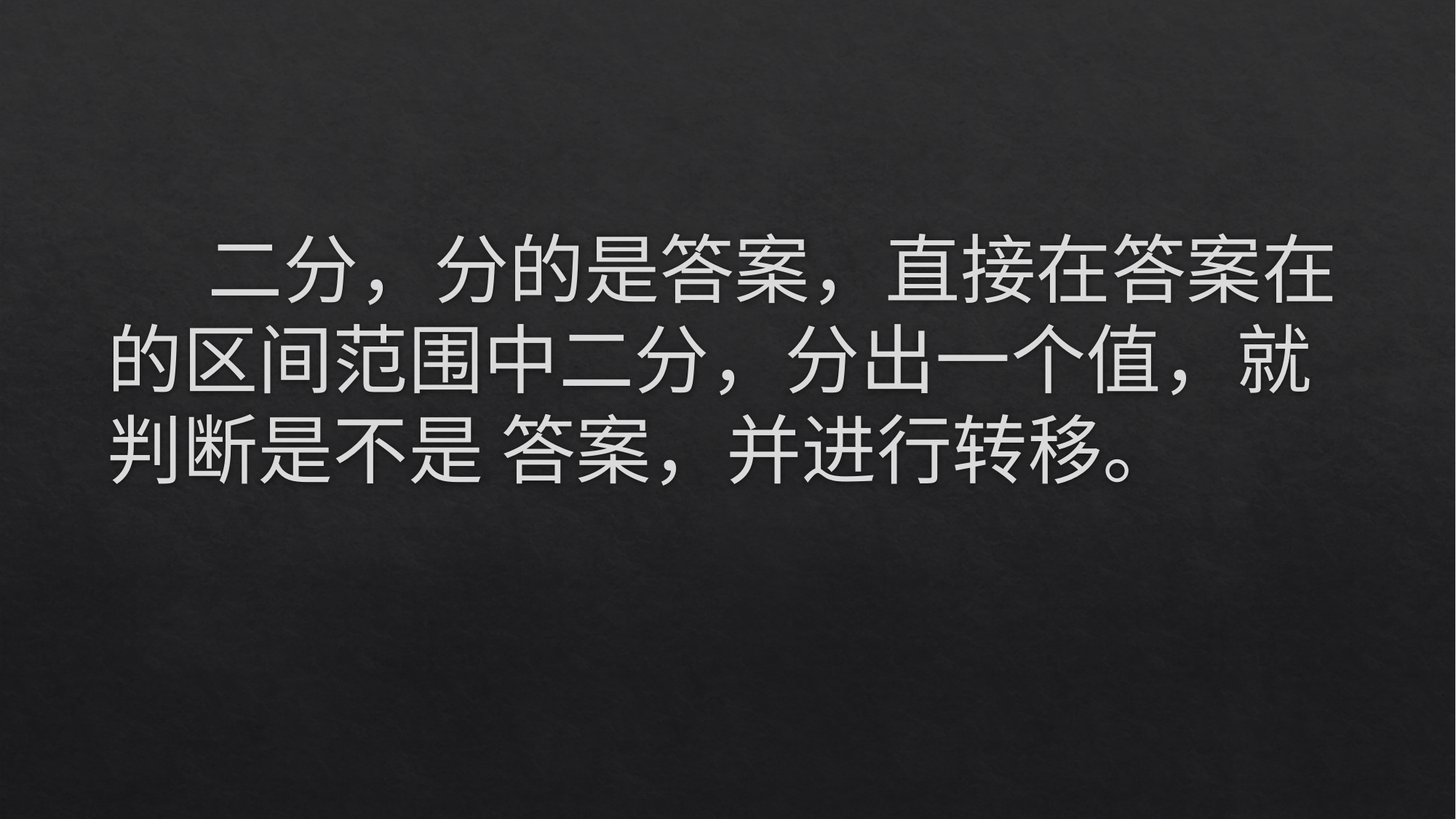

# 二分，分的是答案，直接在答案在的区间范围中二分，分出一个值，就判断是不是 答案，并进行转移。